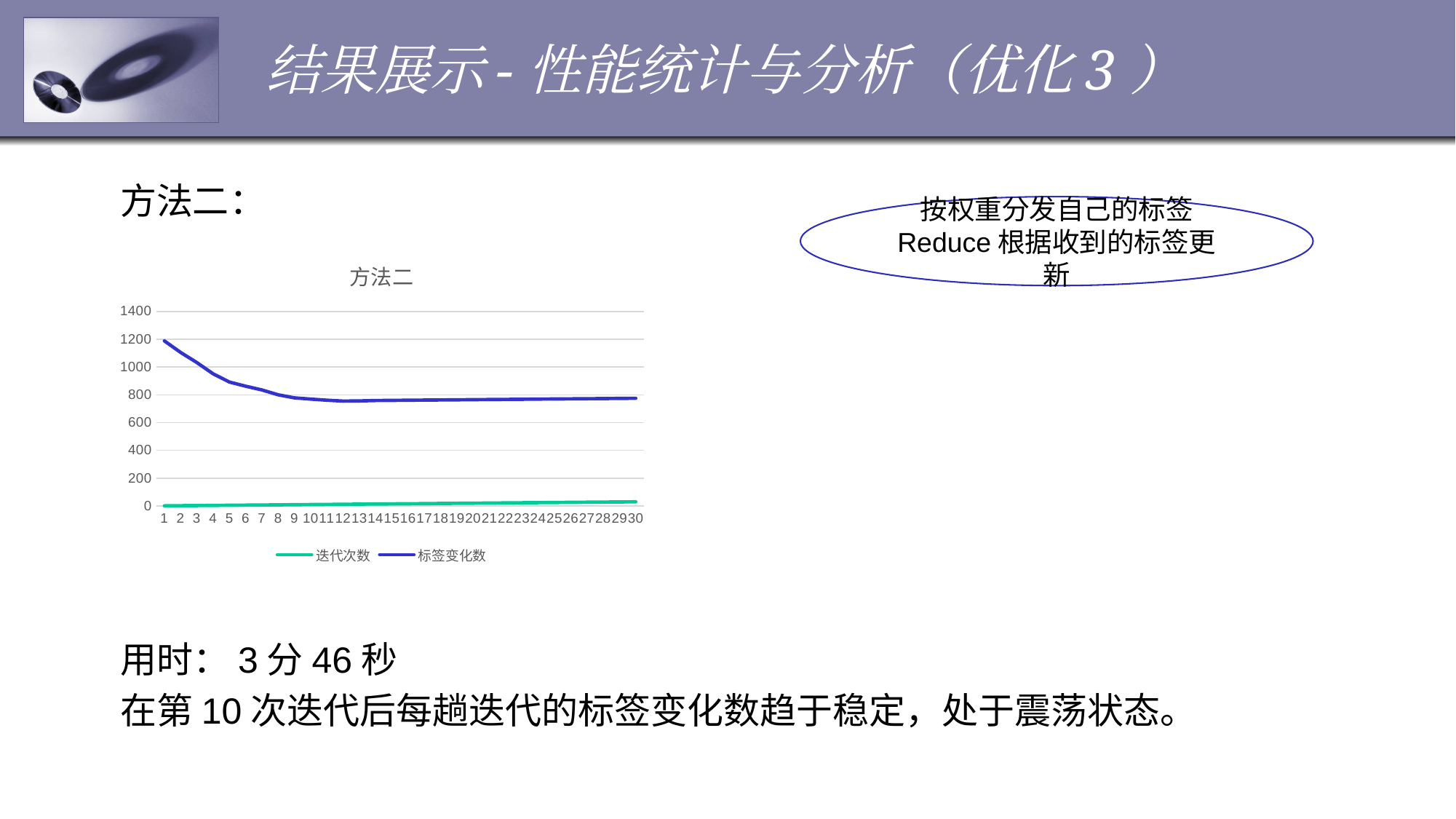

# 结果展示-性能统计与分析（优化3）
方法二：

用时：3分46秒
在第10次迭代后每趟迭代的标签变化数趋于稳定，处于震荡状态。
按权重分发自己的标签
Reduce根据收到的标签更新

### Chart: 方法二

| Category | 迭代次数 | 标签变化数 |
|---|---|---|